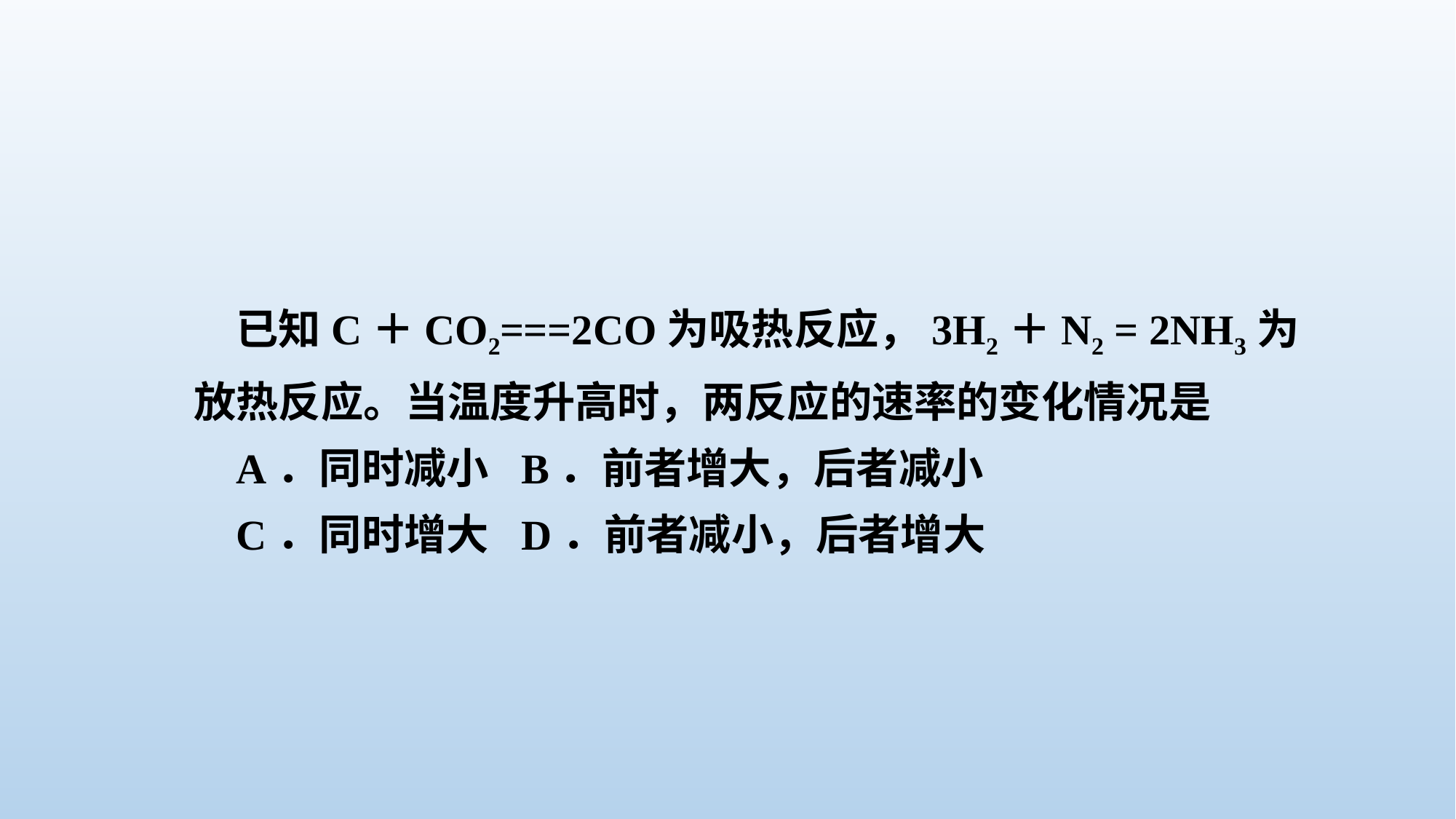

已知C＋CO2===2CO为吸热反应，3H2＋N2 = 2NH3为放热反应。当温度升高时，两反应的速率的变化情况是
A．同时减小  	B．前者增大，后者减小
C．同时增大   	D．前者减小，后者增大